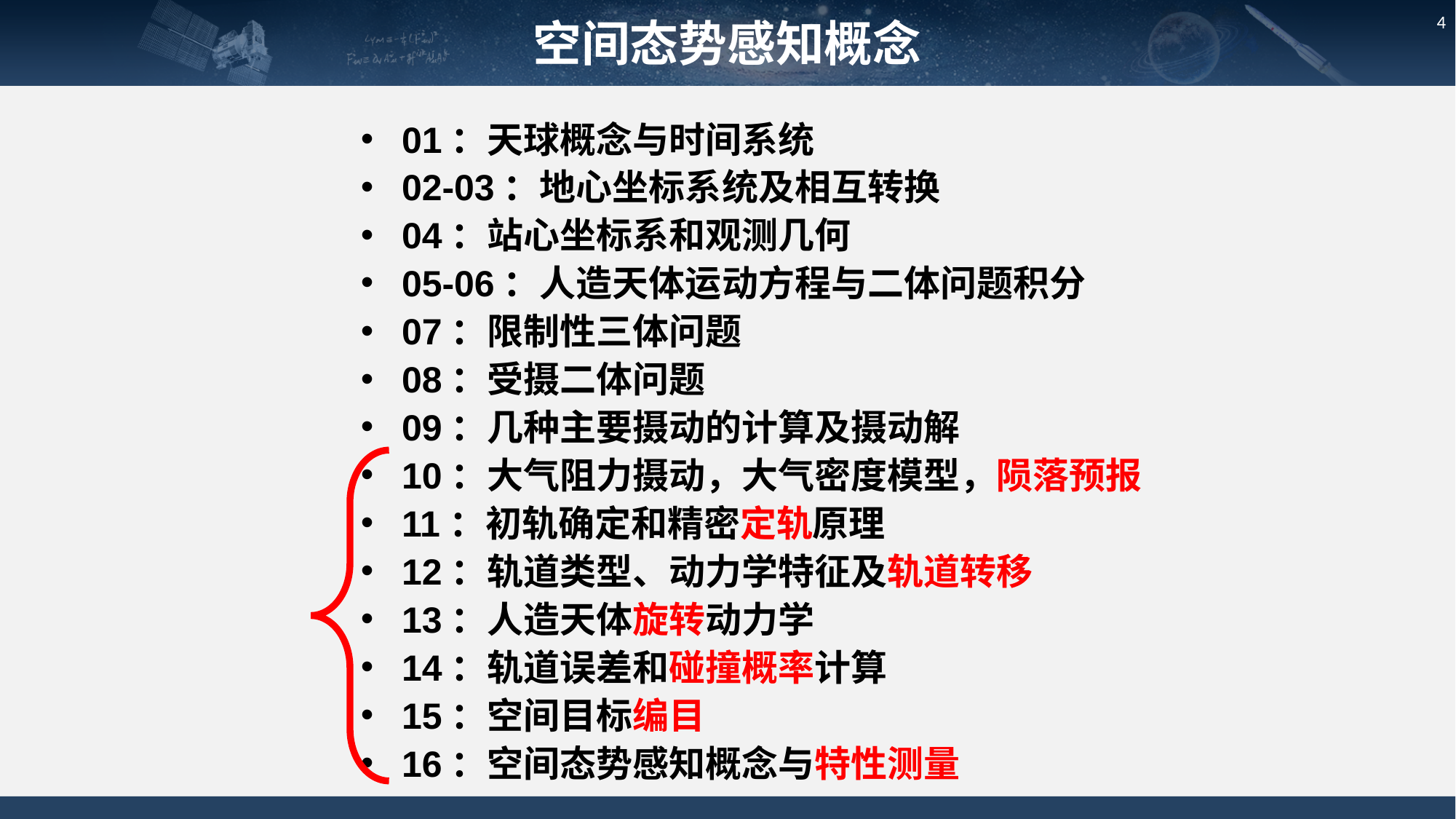

空间态势感知概念
4
01：天球概念与时间系统
02-03：地心坐标系统及相互转换
04：站心坐标系和观测几何
05-06：人造天体运动方程与二体问题积分
07：限制性三体问题
08：受摄二体问题
09：几种主要摄动的计算及摄动解
10：大气阻力摄动，大气密度模型，陨落预报
11：初轨确定和精密定轨原理
12：轨道类型、动力学特征及轨道转移
13：人造天体旋转动力学
14：轨道误差和碰撞概率计算
15：空间目标编目
16：空间态势感知概念与特性测量